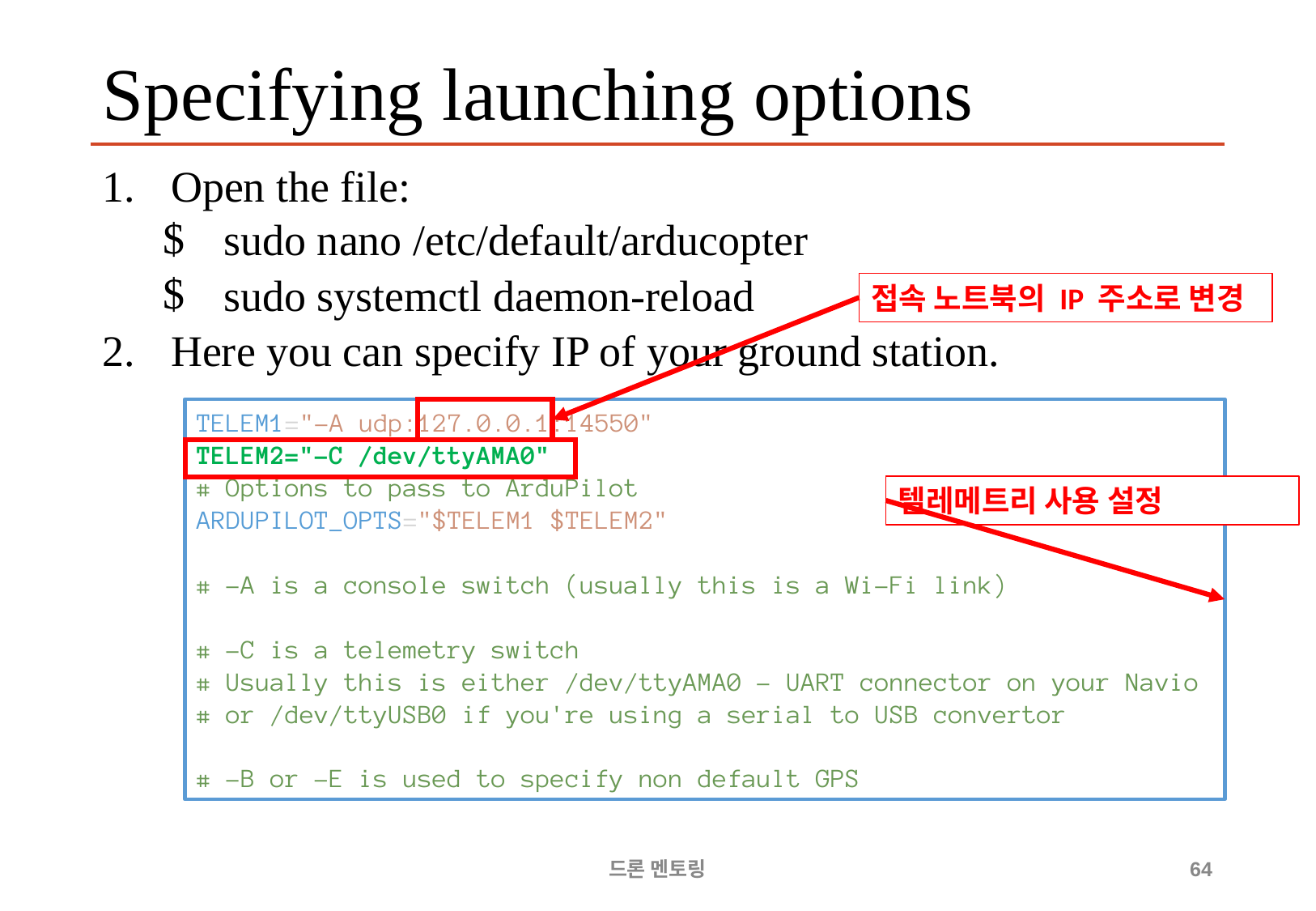

# Specifying launching options
Open the file:
sudo nano /etc/default/arducopter
sudo systemctl daemon-reload
Here you can specify IP of your ground station.
접속 노트북의 IP 주소로 변경

TELEM1="-A udp:127.0.0.1:14550"
TELEM2="-C /dev/ttyAMA0"
# Options to pass to ArduPilot
ARDUPILOT_OPTS="$TELEM1 $TELEM2"
# -A is a console switch (usually this is a Wi-Fi link)
# -C is a telemetry switch
# Usually this is either /dev/ttyAMA0 - UART connector on your Navio
# or /dev/ttyUSB0 if you're using a serial to USB convertor
# -B or -E is used to specify non default GPS

텔레메트리 사용 설정
드론 멘토링
64